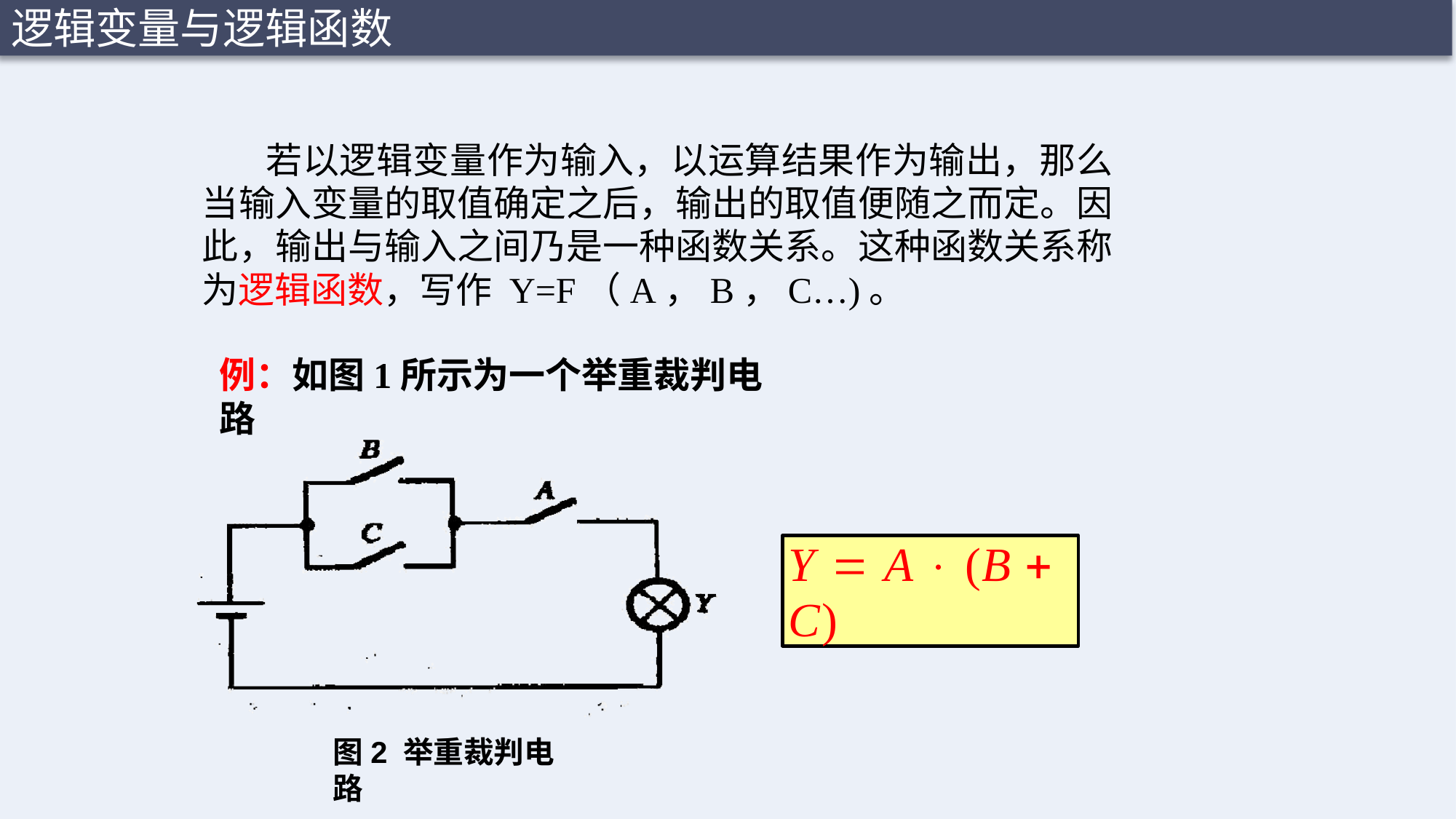

逻辑变量与逻辑函数
# 若以逻辑变量作为输入，以运算结果作为输出，那么 当输入变量的取值确定之后，输出的取值便随之而定。因 此，输出与输入之间乃是一种函数关系。这种函数关系称 为逻辑函数，写作 Y=F（A，B，C…)。
例：如图1所示为一个举重裁判电路

Y = A ⋅ (B + C)

图2 举重裁判电路